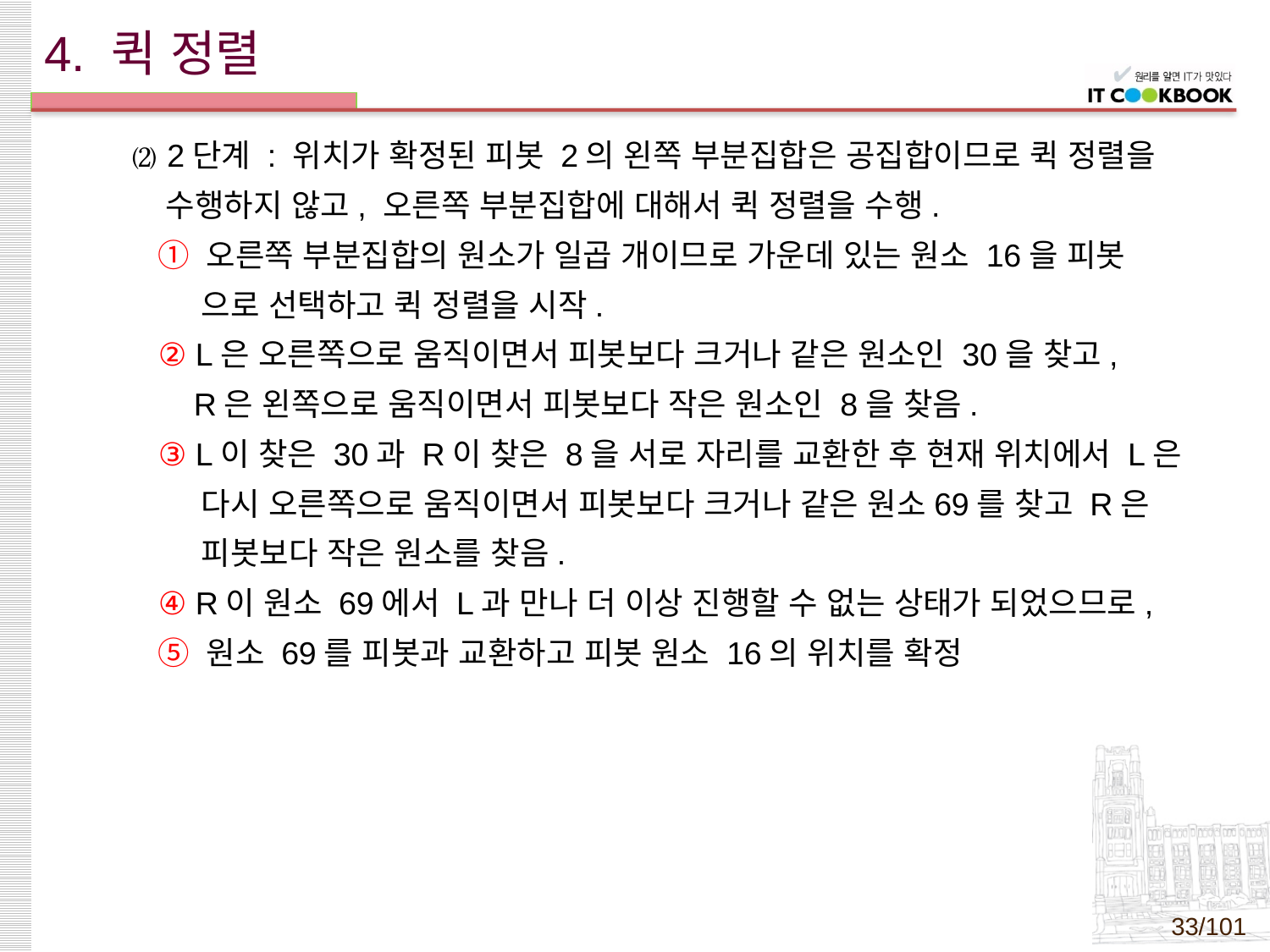

# 4. 퀵 정렬
⑵ 2단계 : 위치가 확정된 피봇 2의 왼쪽 부분집합은 공집합이므로 퀵 정렬을
   수행하지 않고, 오른쪽 부분집합에 대해서 퀵 정렬을 수행.
   ① 오른쪽 부분집합의 원소가 일곱 개이므로 가운데 있는 원소 16을 피봇
       으로 선택하고 퀵 정렬을 시작.
   ② L은 오른쪽으로 움직이면서 피봇보다 크거나 같은 원소인 30을 찾고,
       R은 왼쪽으로 움직이면서 피봇보다 작은 원소인 8을 찾음.
   ③ L이 찾은 30과 R이 찾은 8을 서로 자리를 교환한 후 현재 위치에서 L은
       다시 오른쪽으로 움직이면서 피봇보다 크거나 같은 원소69를 찾고 R은
       피봇보다 작은 원소를 찾음.
   ④ R이 원소 69에서 L과 만나 더 이상 진행할 수 없는 상태가 되었으므로,
   ⑤ 원소 69를 피봇과 교환하고 피봇 원소 16의 위치를 확정